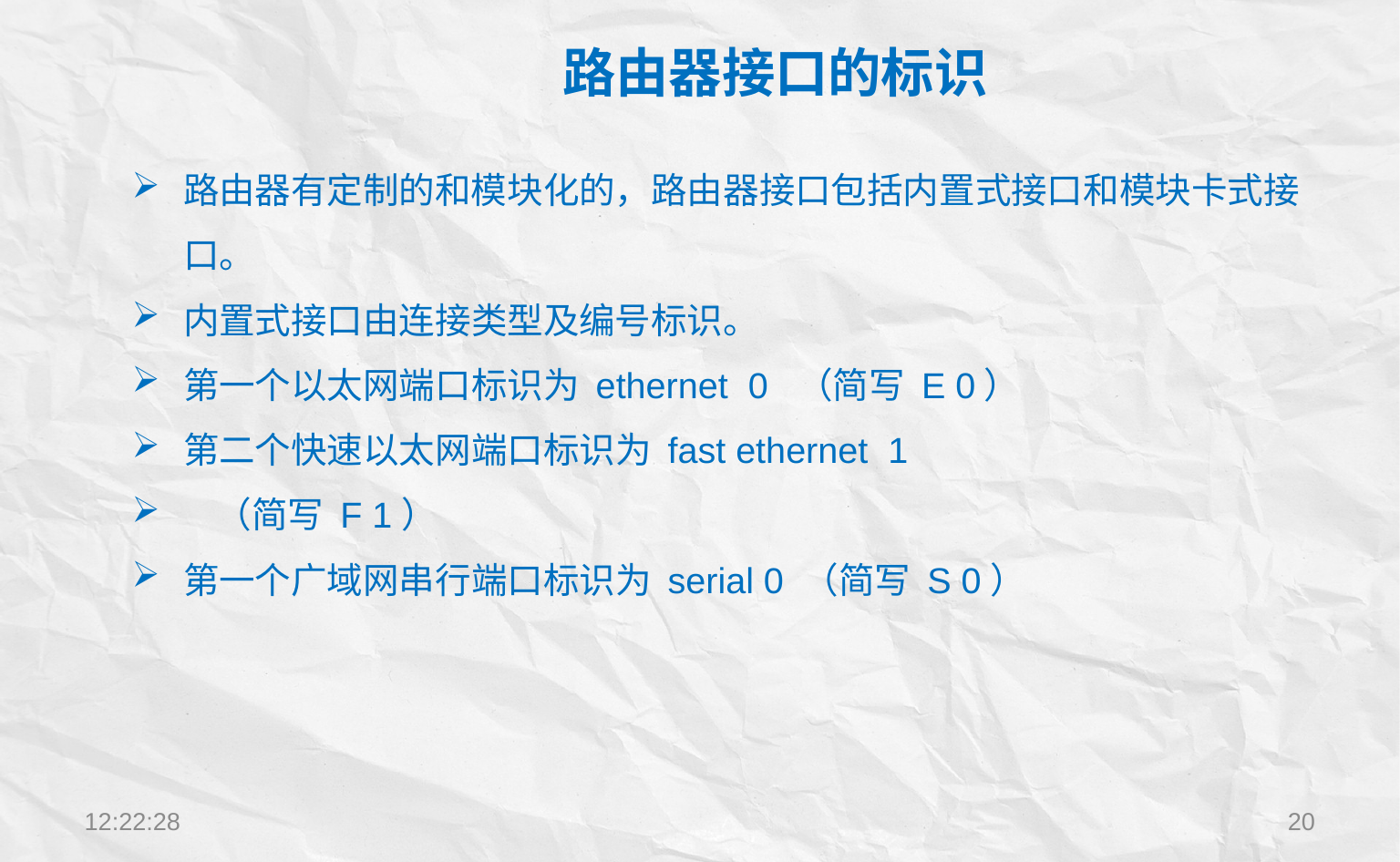

路由器接口的标识
路由器有定制的和模块化的，路由器接口包括内置式接口和模块卡式接口。
内置式接口由连接类型及编号标识。
第一个以太网端口标识为 ethernet  0  （简写 E 0）
第二个快速以太网端口标识为 fast ethernet  1
   （简写 F 1）
第一个广域网串行端口标识为 serial 0 （简写 S 0）

12:22:28
20